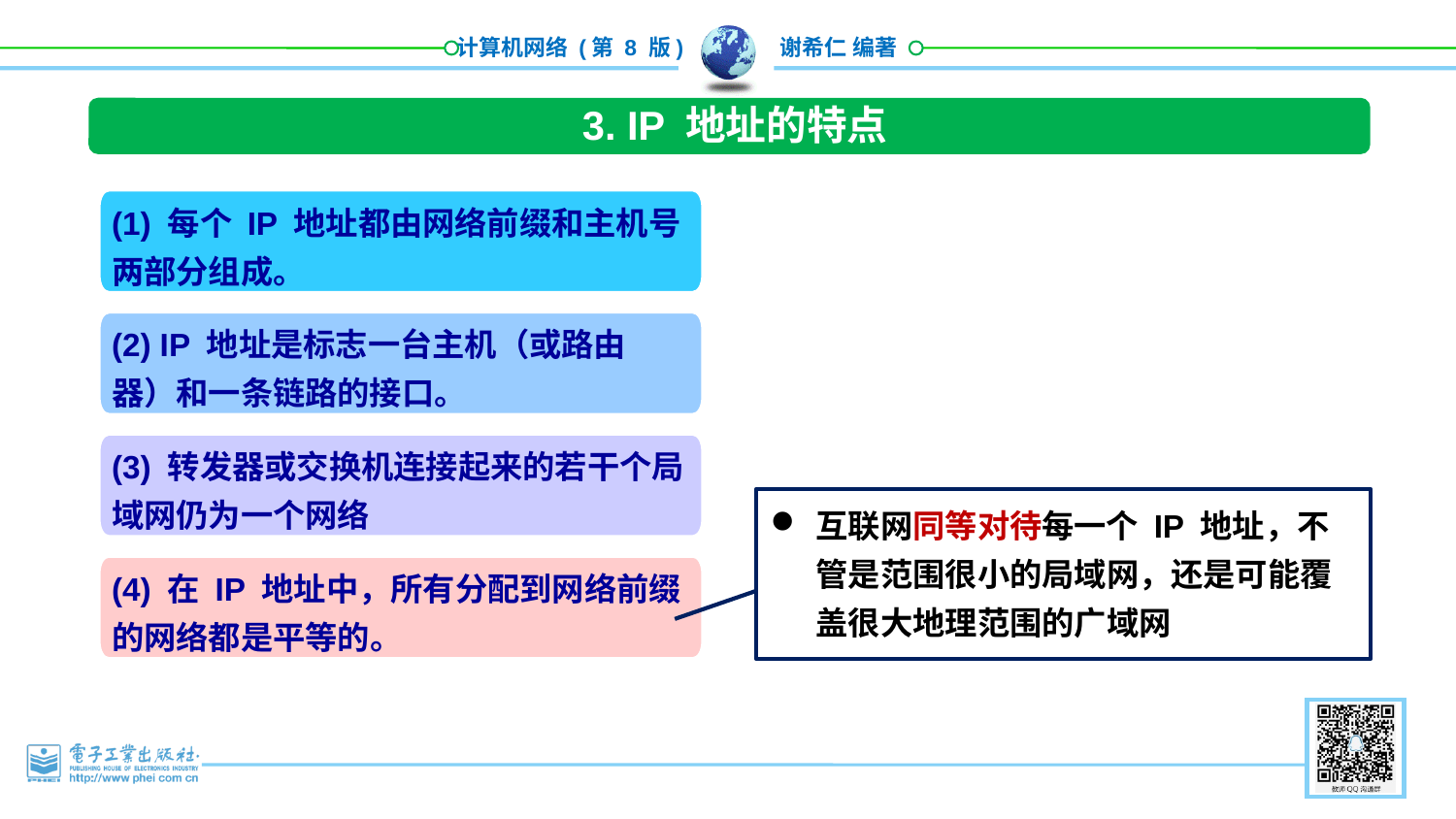

3. IP 地址的特点

(1) 每个 IP 地址都由网络前缀和主机号两部分组成。
(2) IP 地址是标志一台主机（或路由器）和一条链路的接口。
(3) 转发器或交换机连接起来的若干个局域网仍为一个网络
(4) 在 IP 地址中，所有分配到网络前缀的网络都是平等的。
互联网同等对待每一个 IP 地址，不管是范围很小的局域网，还是可能覆盖很大地理范围的广域网